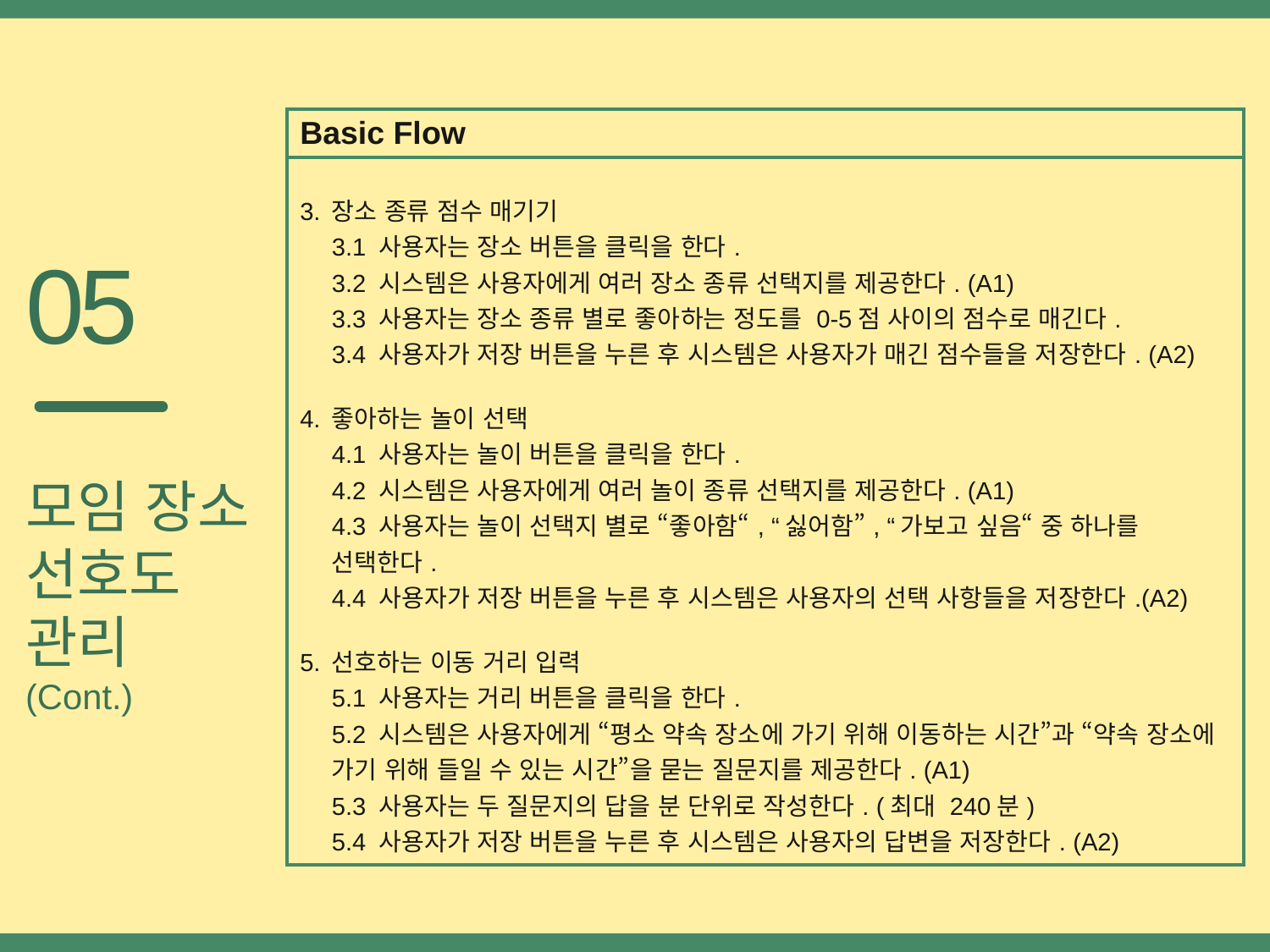

| Basic Flow |
| --- |
| 장소 종류 점수 매기기 3.1 사용자는 장소 버튼을 클릭을 한다. 3.2 시스템은 사용자에게 여러 장소 종류 선택지를 제공한다. (A1) 3.3 사용자는 장소 종류 별로 좋아하는 정도를 0-5점 사이의 점수로 매긴다. 3.4 사용자가 저장 버튼을 누른 후 시스템은 사용자가 매긴 점수들을 저장한다. (A2) 좋아하는 놀이 선택 4.1 사용자는 놀이 버튼을 클릭을 한다. 4.2 시스템은 사용자에게 여러 놀이 종류 선택지를 제공한다. (A1) 4.3 사용자는 놀이 선택지 별로 “좋아함“, “싫어함”, “가보고 싶음“ 중 하나를 선택한다. 4.4 사용자가 저장 버튼을 누른 후 시스템은 사용자의 선택 사항들을 저장한다.(A2) 선호하는 이동 거리 입력 5.1 사용자는 거리 버튼을 클릭을 한다. 5.2 시스템은 사용자에게 “평소 약속 장소에 가기 위해 이동하는 시간”과 “약속 장소에 가기 위해 들일 수 있는 시간”을 묻는 질문지를 제공한다. (A1) 5.3 사용자는 두 질문지의 답을 분 단위로 작성한다. (최대 240분) 5.4 사용자가 저장 버튼을 누른 후 시스템은 사용자의 답변을 저장한다. (A2) |
05
모임 장소
선호도
관리
(Cont.)